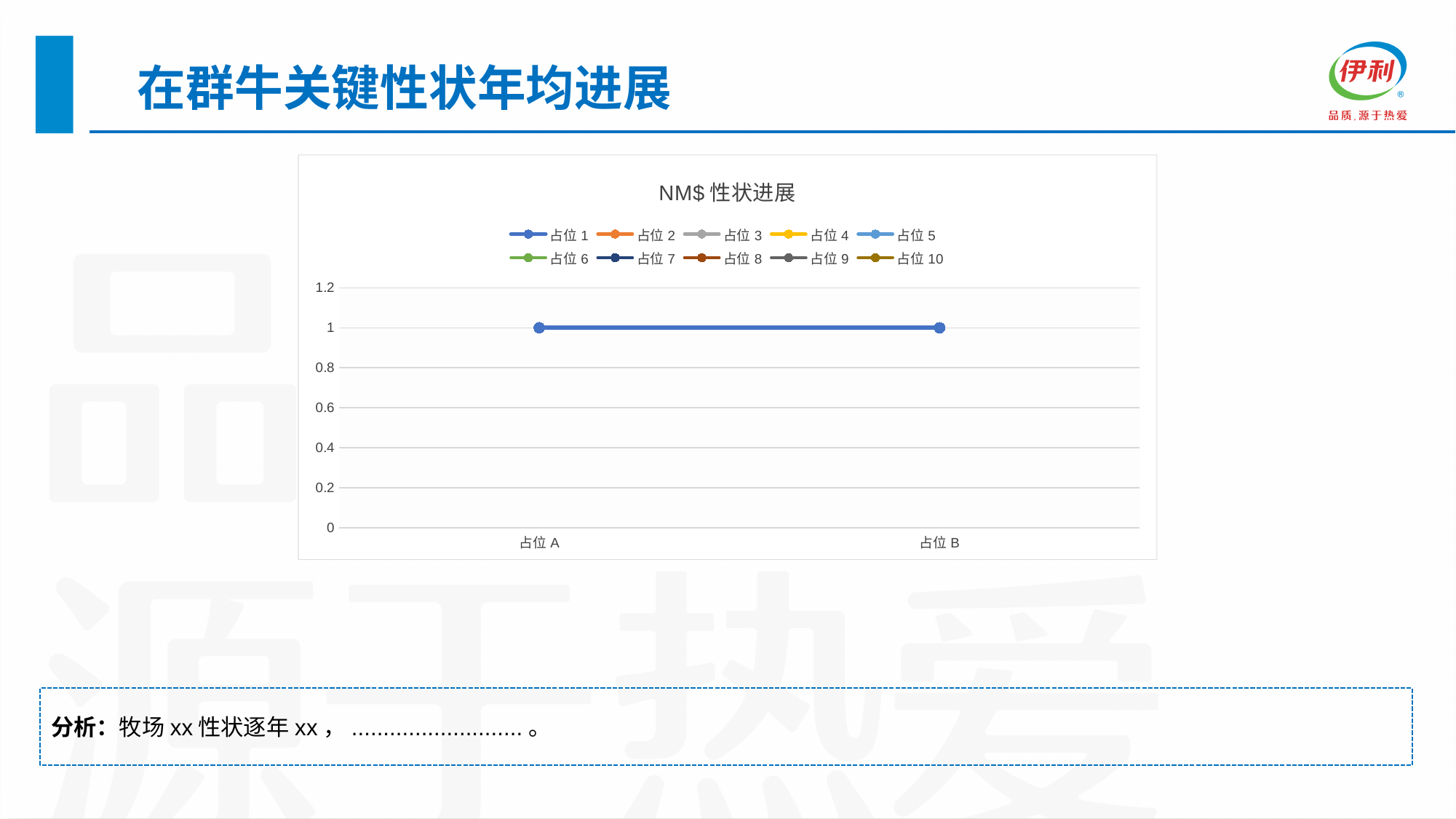

在群牛关键性状年均进展

### Chart: NM$性状进展

| Category | 占位1 | 占位2 | 占位3 | 占位4 | 占位5 | 占位6 | 占位7 | 占位8 | 占位9 | 占位10 |
|---|---|---|---|---|---|---|---|---|---|---|
| 占位A | 1.0 | None | None | None | None | None | None | None | None | None |
| 占位B | 1.0 | None | None | None | None | None | None | None | None | None |
分析：牧场xx性状逐年xx，...........................。